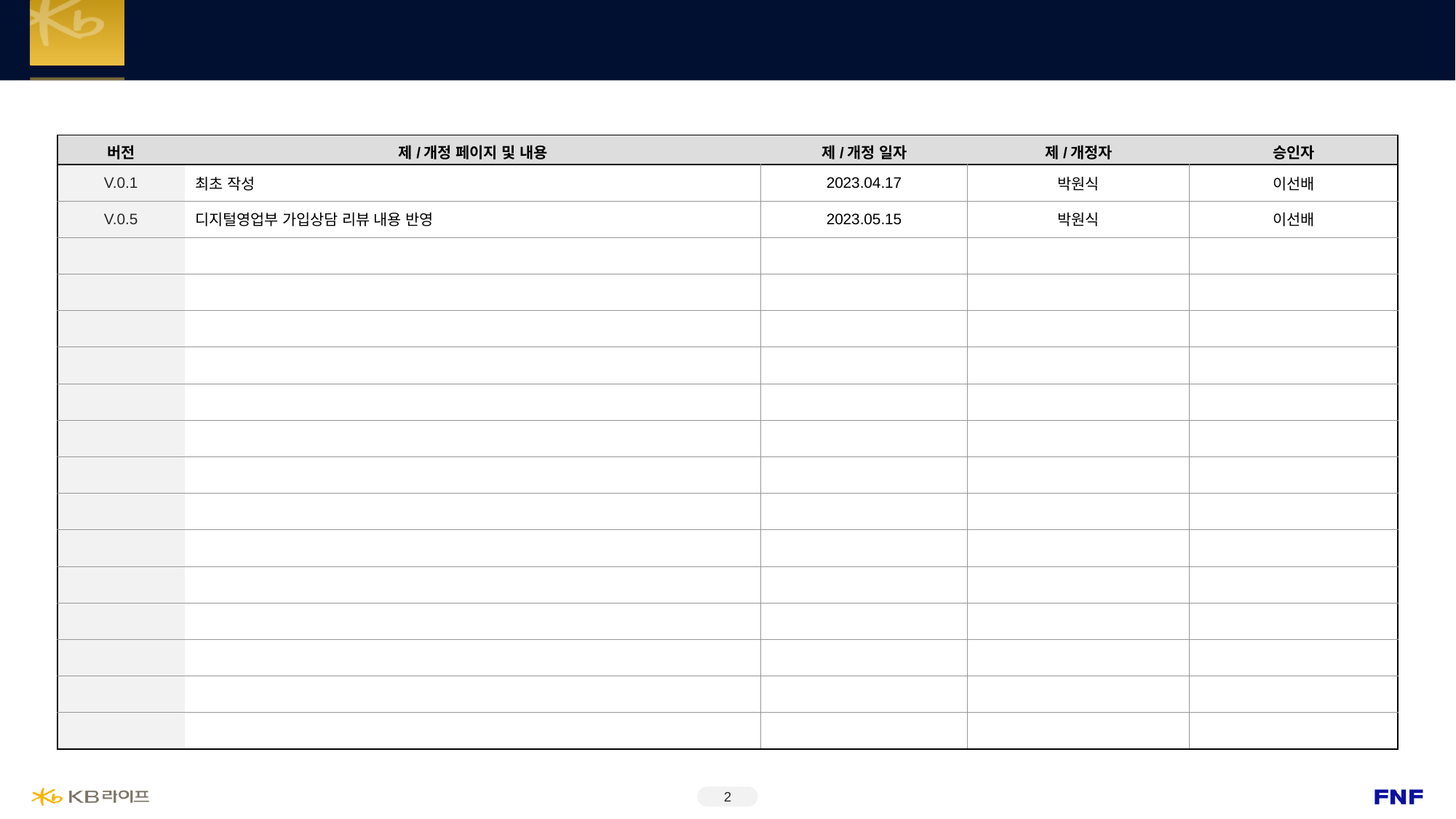

제/개정 이력
| 버전 | 제/개정 페이지 및 내용 | 제/개정 일자 | 제/개정자 | 승인자 |
| --- | --- | --- | --- | --- |
| V.0.1 | 최초 작성 | 2023.04.17 | 박원식 | 이선배 |
| V.0.5 | 디지털영업부 가입상담 리뷰 내용 반영 | 2023.05.15 | 박원식 | 이선배 |
|  |  |  |  |  |
|  |  |  |  |  |
|  |  |  |  |  |
|  |  |  |  |  |
|  |  |  |  |  |
|  |  |  |  |  |
|  |  |  |  |  |
|  |  |  |  |  |
|  |  |  |  |  |
|  |  |  |  |  |
|  |  |  |  |  |
|  |  |  |  |  |
|  |  |  |  |  |
|  |  |  |  |  |